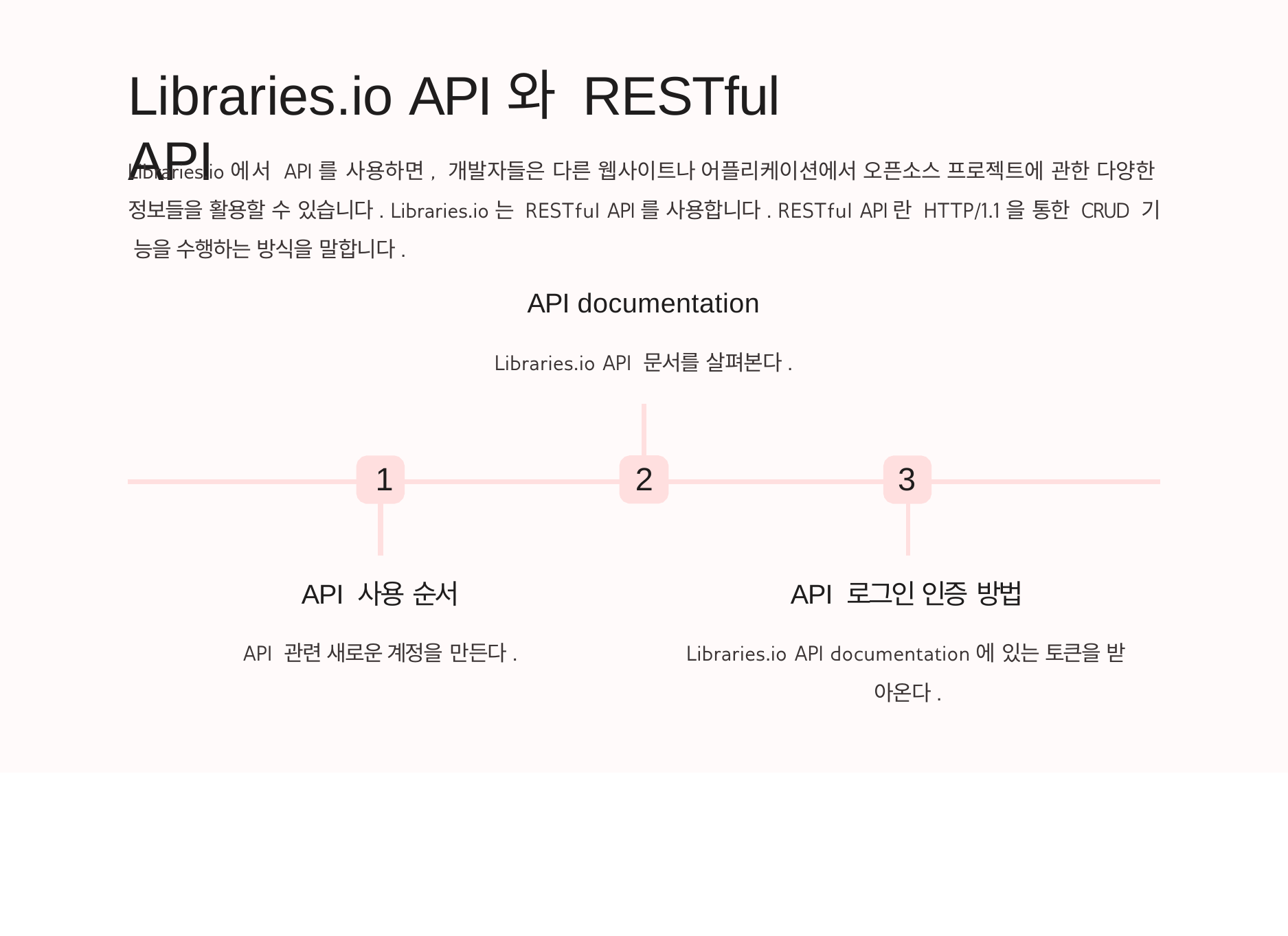

# Libraries.io API와 RESTful API
Libraries.io에서 API를 사용하면, 개발자들은 다른 웹사이트나 어플리케이션에서 오픈소스 프로젝트에 관한 다양한  정보들을 활용할 수 있습니다. Libraries.io는 RESTful API를 사용합니다. RESTful API란 HTTP/1.1을 통한 CRUD 기  능을 수행하는 방식을 말합니다.

API documentation
Libraries.io API 문서를 살펴본다.

2
1
3

API 사용 순서
API 관련 새로운 계정을 만든다.
API 로그인 인증 방법
Libraries.io API documentation에 있는 토큰을 받  아온다.